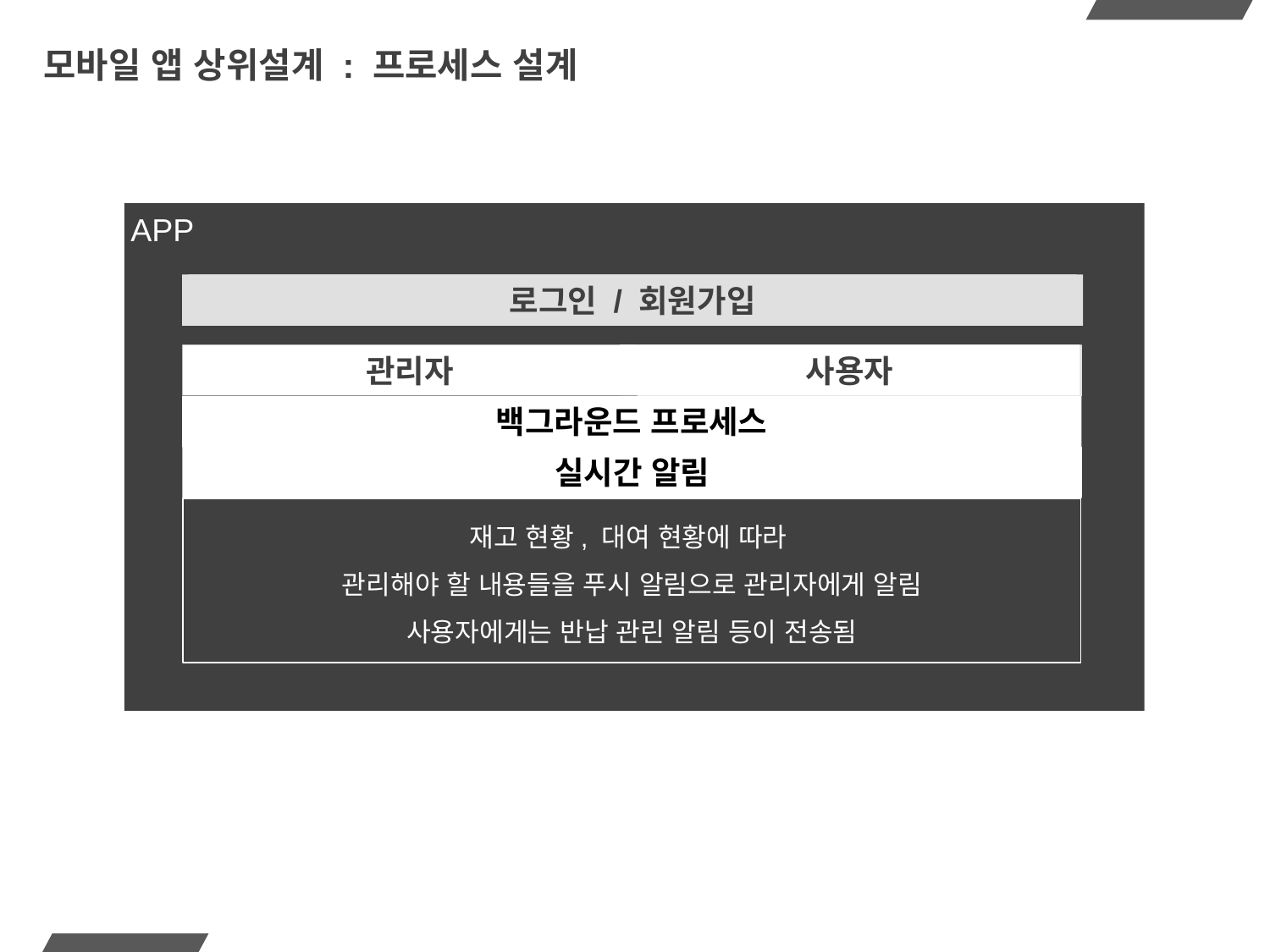

# 모바일 앱 상위설계 : 프로세스 설계
APP

로그인 / 회원가입
사용자
관리자

백그라운드 프로세스
실시간 알림

재고 현황, 대여 현황에 따라
관리해야 할 내용들을 푸시 알림으로 관리자에게 알림
사용자에게는 반납 관린 알림 등이 전송됨